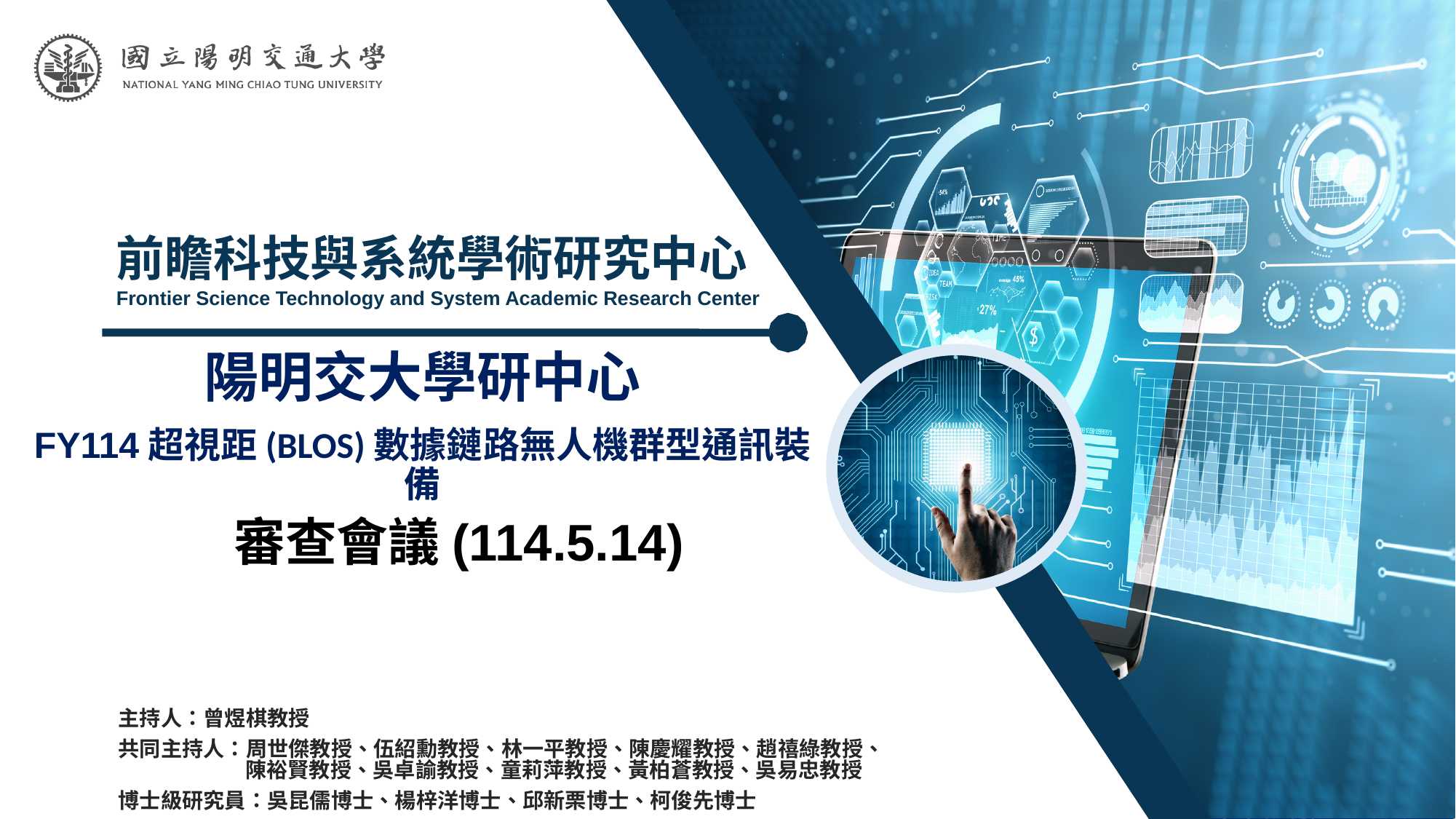

陽明交大學研中心
FY114超視距(BLOS)數據鏈路無人機群型通訊裝備
審查會議(114.5.14)
主持人：曾煜棋教授
共同主持人：周世傑教授、伍紹勳教授、林一平教授、陳慶耀教授、趙禧綠教授、陳裕賢教授、吳卓諭教授、童莉萍教授、黃柏蒼教授、吳易忠教授
博士級研究員：吳昆儒博士、楊梓洋博士、邱新栗博士、柯俊先博士